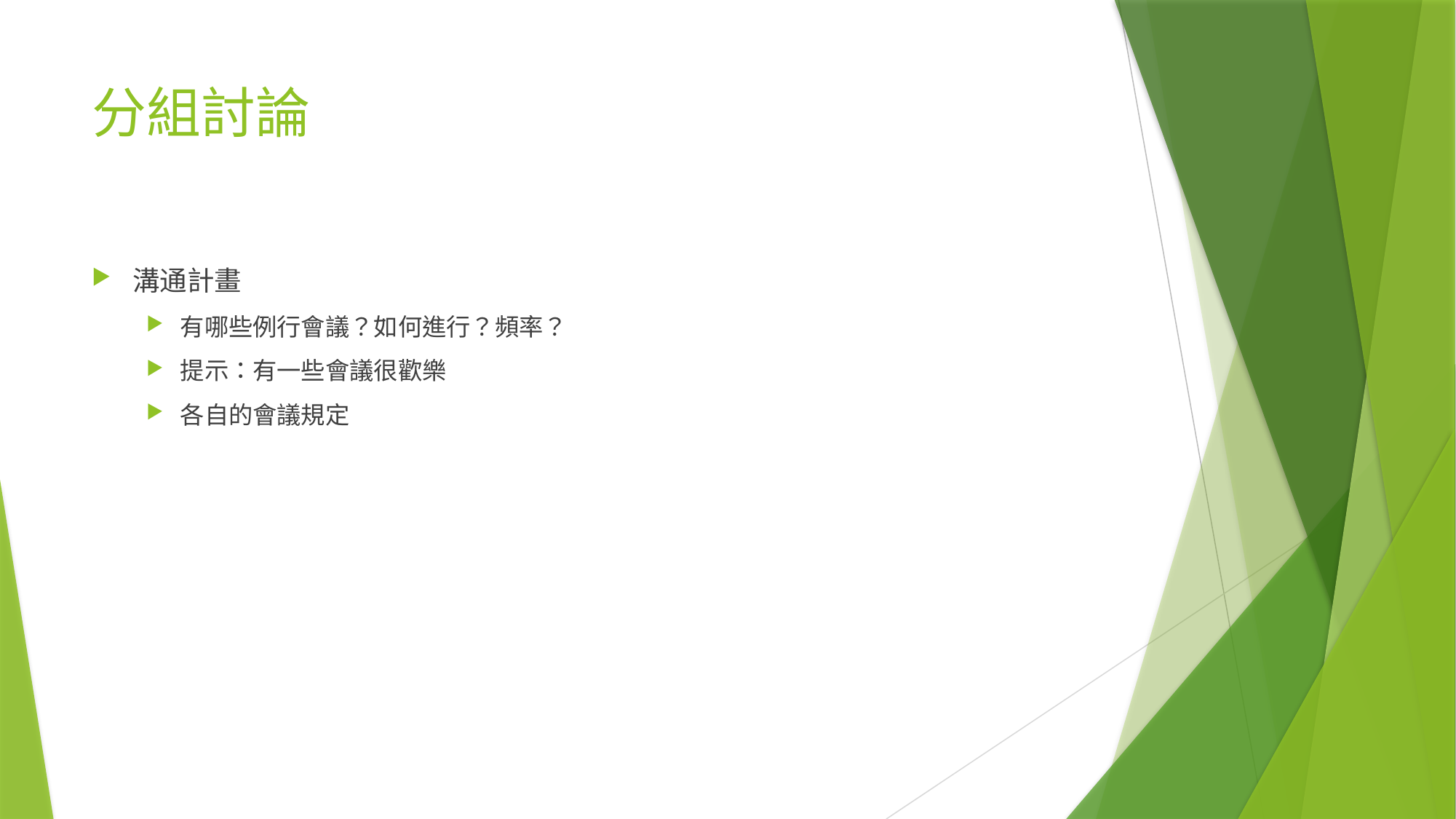

# 分組討論
溝通計畫
有哪些例行會議？如何進行？頻率？
提示：有一些會議很歡樂
各自的會議規定